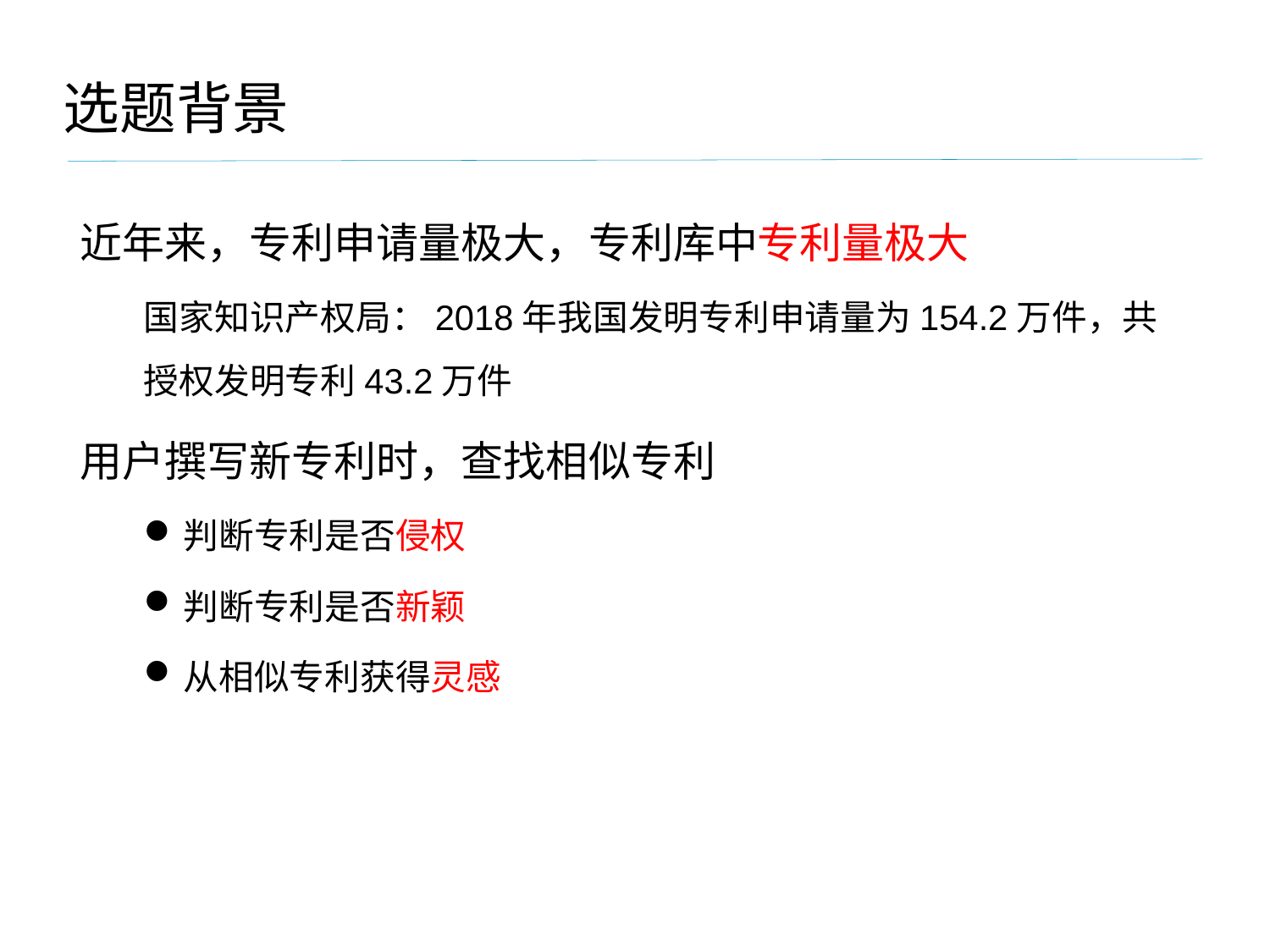

选题背景

近年来，专利申请量极大，专利库中专利量极大
国家知识产权局：2018年我国发明专利申请量为154.2万件，共授权发明专利43.2万件
用户撰写新专利时，查找相似专利
判断专利是否侵权
判断专利是否新颖
从相似专利获得灵感